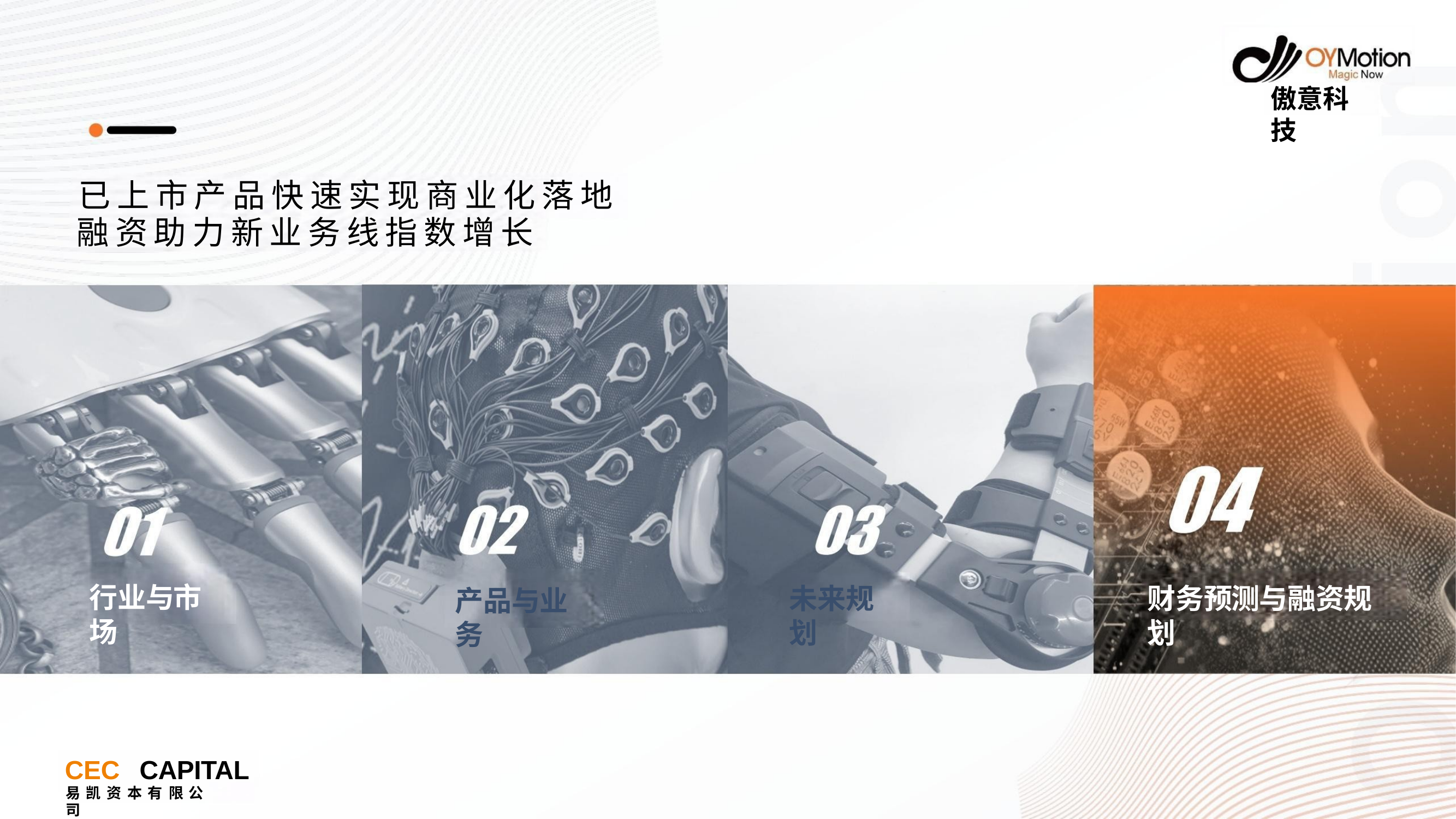

傲意科技
# 已上市产品快速实现商业化落地 融资助力新业务线指数增长
行业与市场
未来规划
财务预测与融资规划
产品与业务
CEC	CAPITAL
易 凯 资 本 有 限 公	司